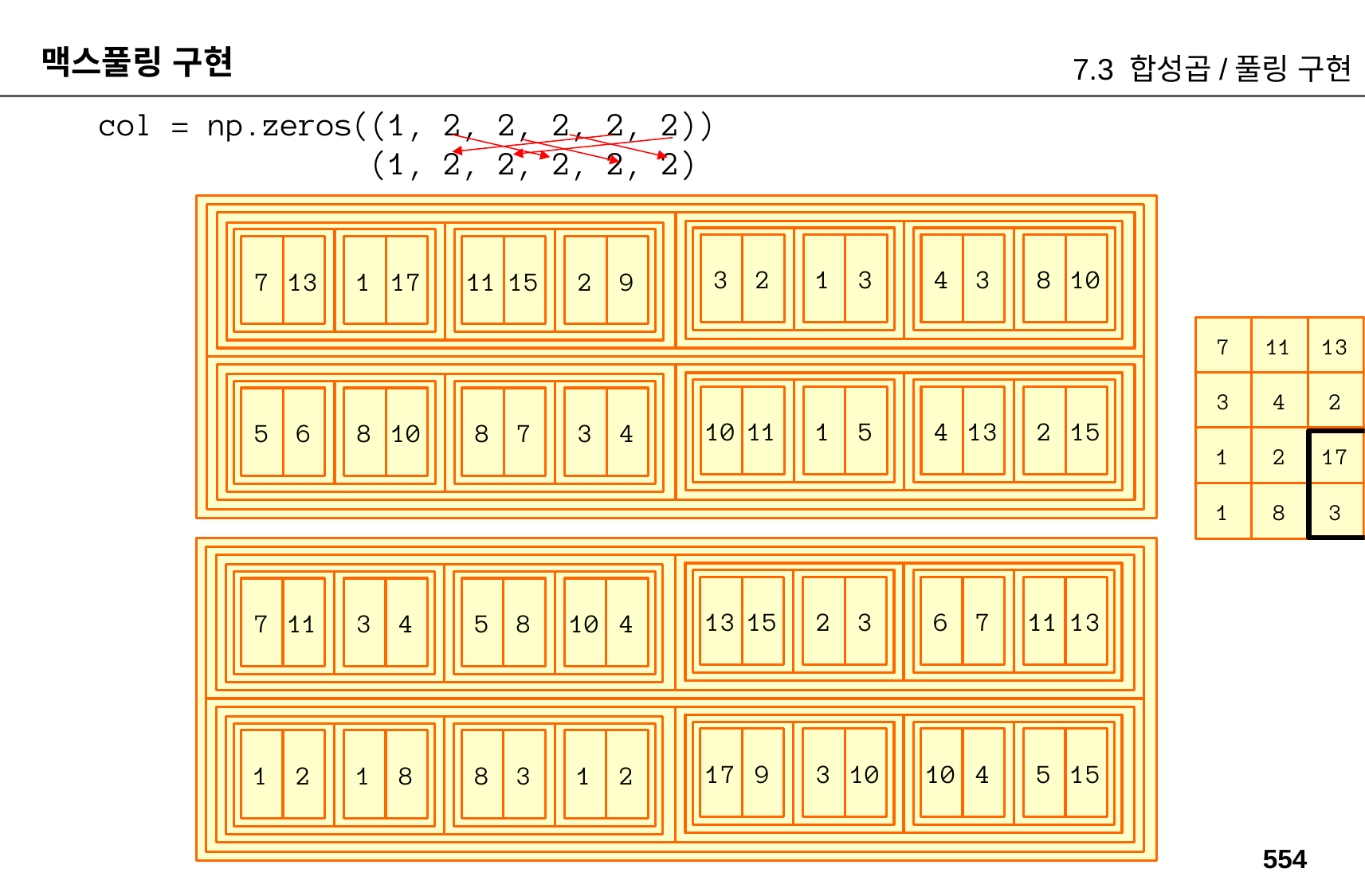

맥스풀링 구현
7.3 합성곱/풀링 구현
col = np.zeros((1, 2, 2, 2, 2, 2))
               (1, 2, 2, 2, 2, 2)

4
3
8
10
3
2
1
3
11
15
2
9
7
13
1
17
7
11
13
15
5
8
6
7

3
4
2
3
10
4
11
13

4
13
2
15
10
11
1
5
8
7
3
4
5
6
8
10
1
2
17
9
8
3
10
4

1
8
3
10
1
2
5
15

6
7
11
13
13
15
2
3
5
8
10
4
7
11
3
4

10
4
5
15
17
9
3
10
8
3
1
2
1
2
1
8